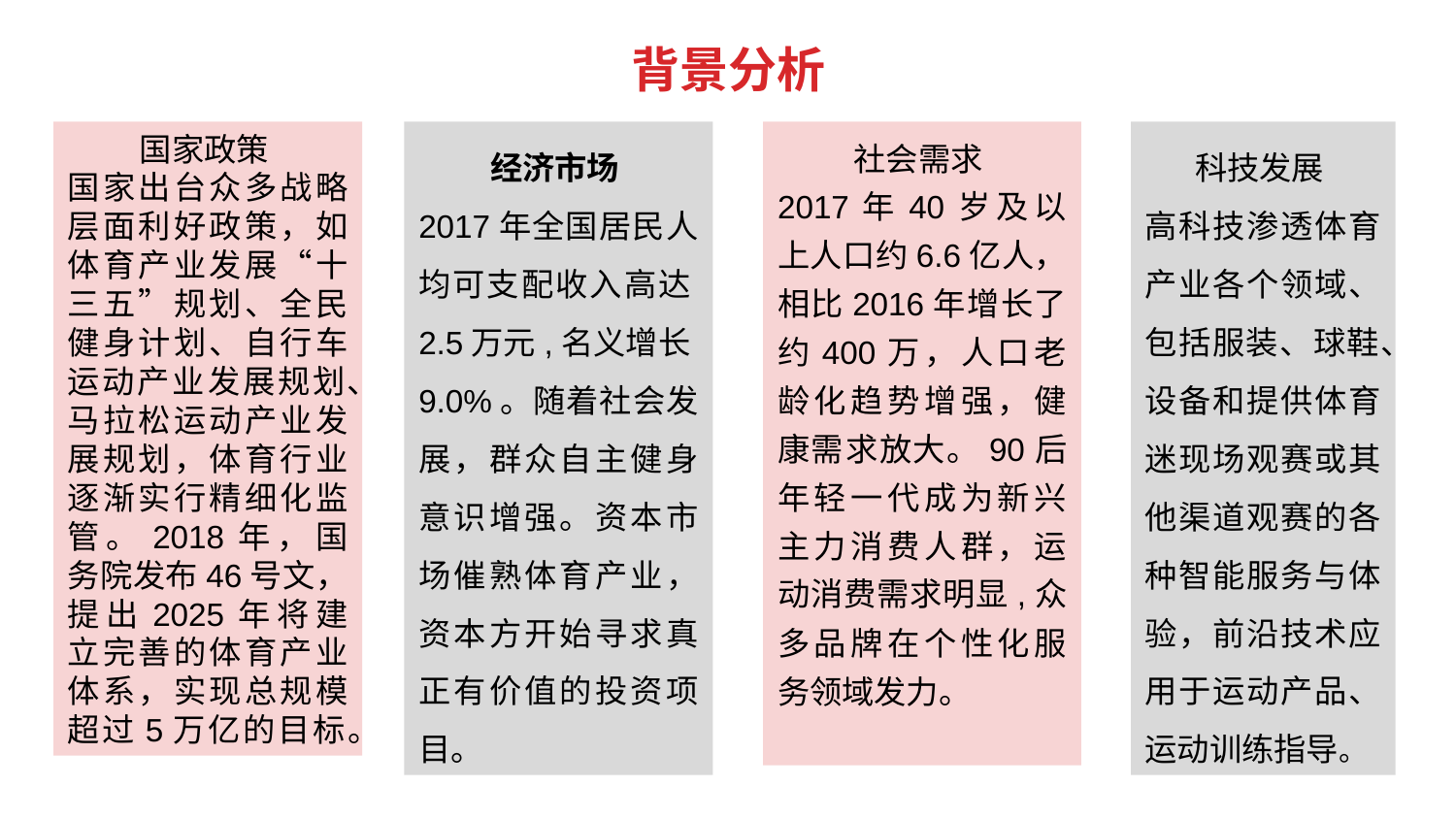

背景分析
国家政策
国家出台众多战略层面利好政策，如体育产业发展“十三五”规划、全民健身计划、自行车运动产业发展规划、马拉松运动产业发展规划，体育行业逐渐实行精细化监管。2018年，国务院发布46号文，提出2025年将建立完善的体育产业体系，实现总规模超过5万亿的目标。
经济市场
2017年全国居民人均可支配收入高达2.5万元,名义增长9.0%。随着社会发展，群众自主健身意识增强。资本市场催熟体育产业，资本方开始寻求真正有价值的投资项目。
社会需求
2017年40岁及以上人口约6.6亿人，相比2016年增长了约400万，人口老龄化趋势增强，健康需求放大。90后年轻一代成为新兴主力消费人群，运动消费需求明显,众多品牌在个性化服务领域发力。

科技发展
高科技渗透体育产业各个领域、包括服装、球鞋、设备和提供体育迷现场观赛或其他渠道观赛的各种智能服务与体验，前沿技术应用于运动产品、运动训练指导。